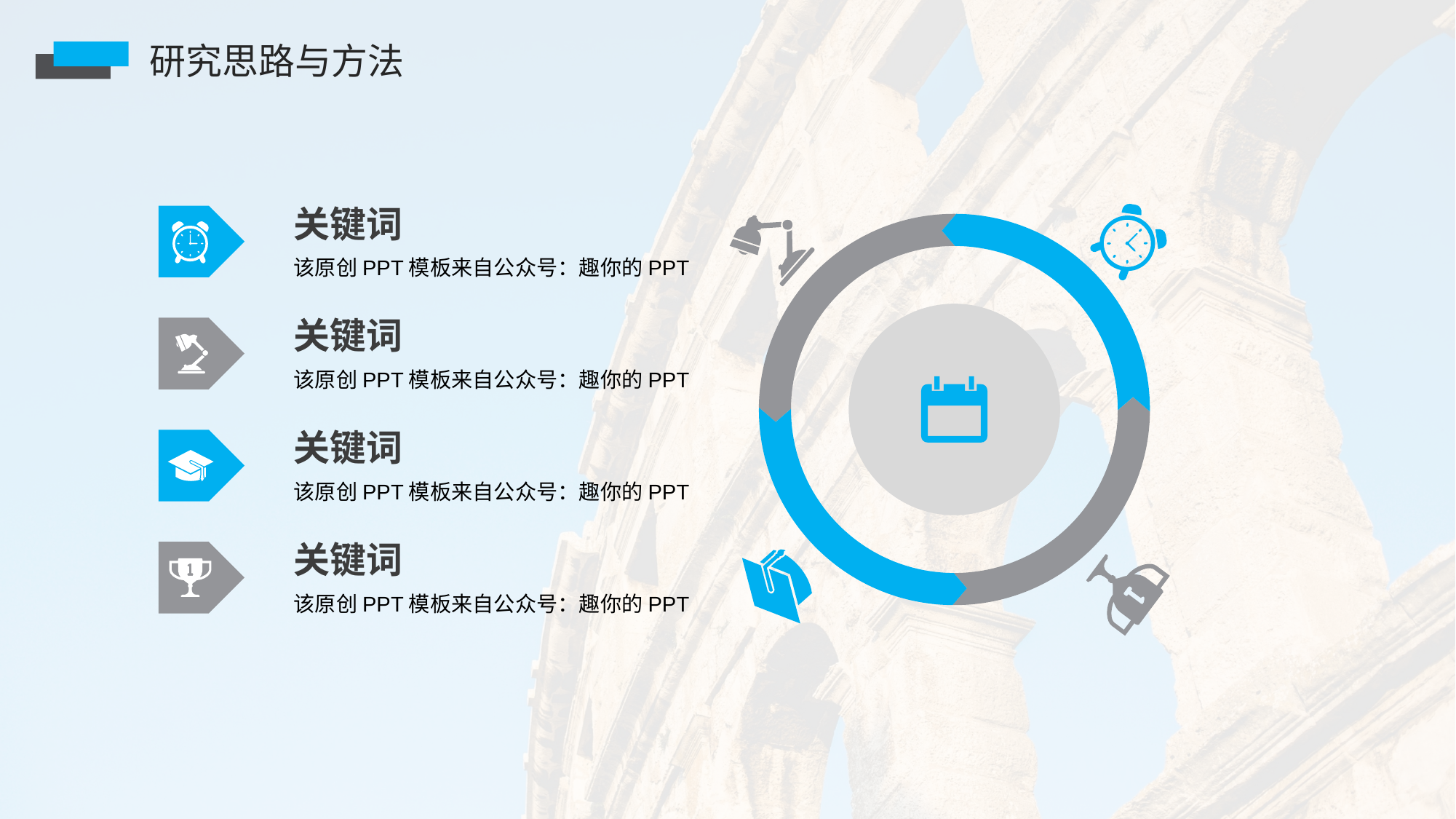

研究思路与方法

关键词

该原创PPT模板来自公众号：趣你的PPT

关键词

该原创PPT模板来自公众号：趣你的PPT

关键词

该原创PPT模板来自公众号：趣你的PPT

关键词

该原创PPT模板来自公众号：趣你的PPT